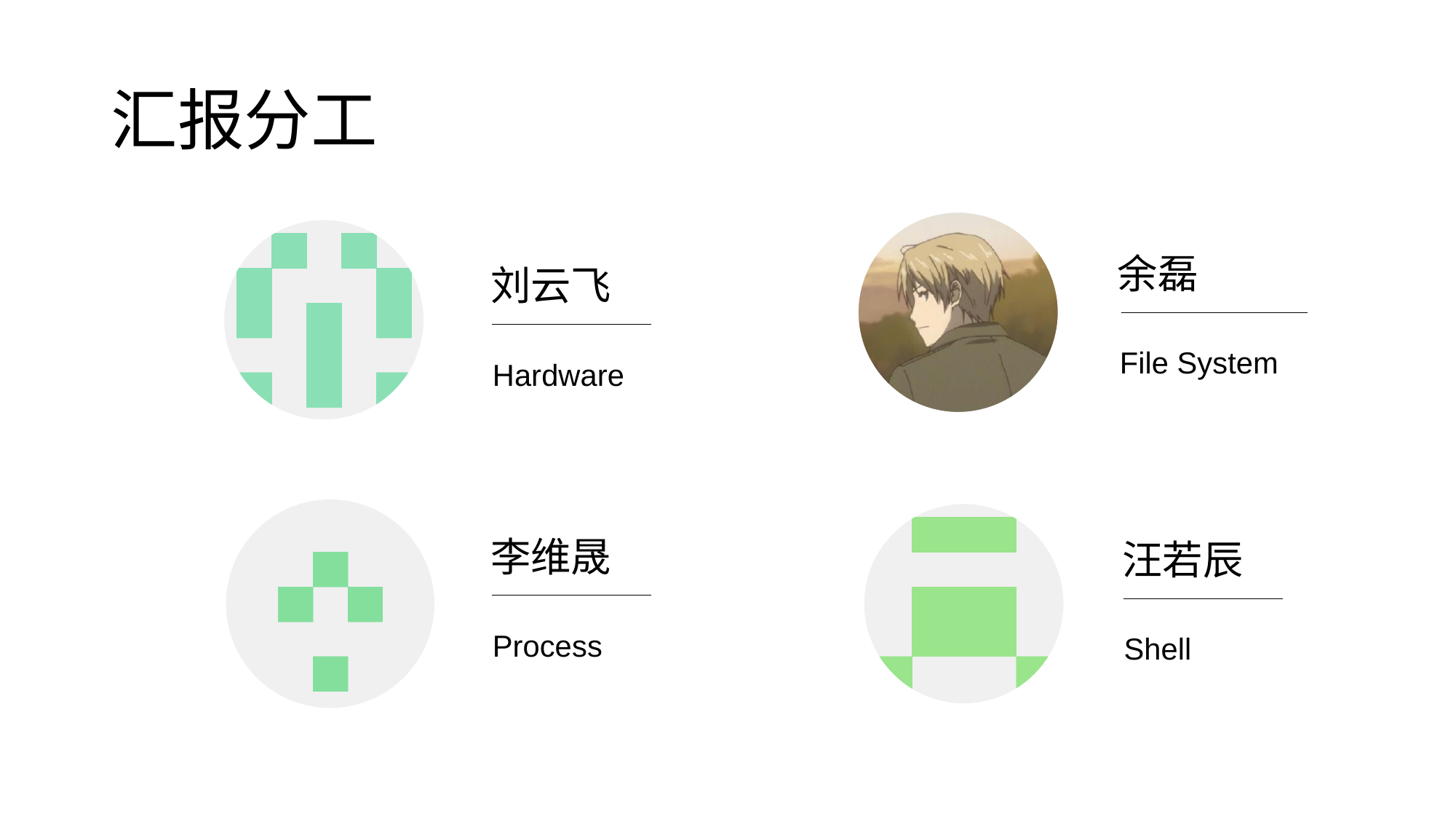

# 汇报分工

余磊
File System
刘云飞
Hardware

李维晟
Process
汪若辰
Shell